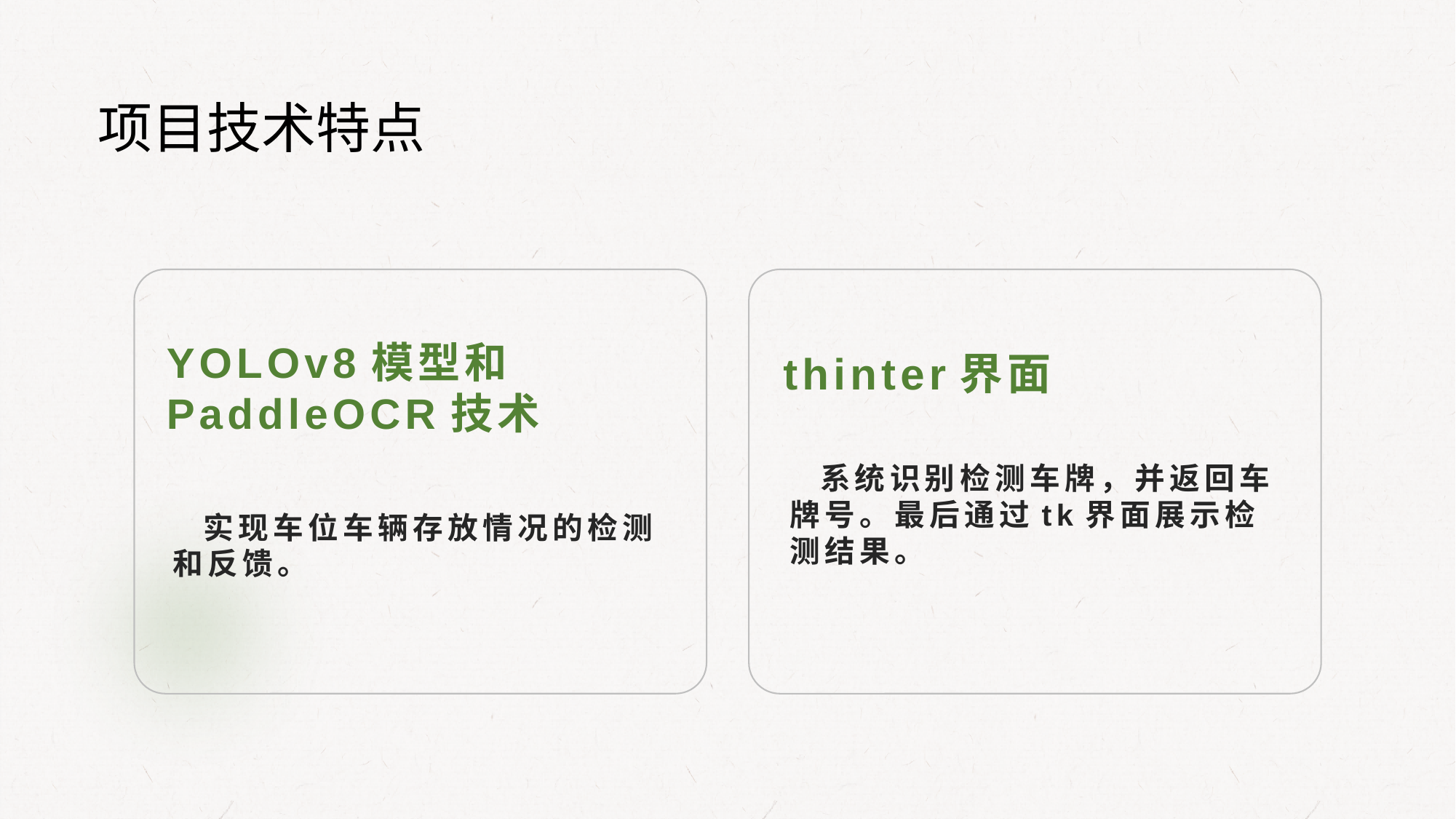

项目技术特点

YOLOv8模型和PaddleOCR技术
thinter界面
  系统识别检测车牌，并返回车牌号。最后通过tk界面展示检测结果。
  实现车位车辆存放情况的检测和反馈。